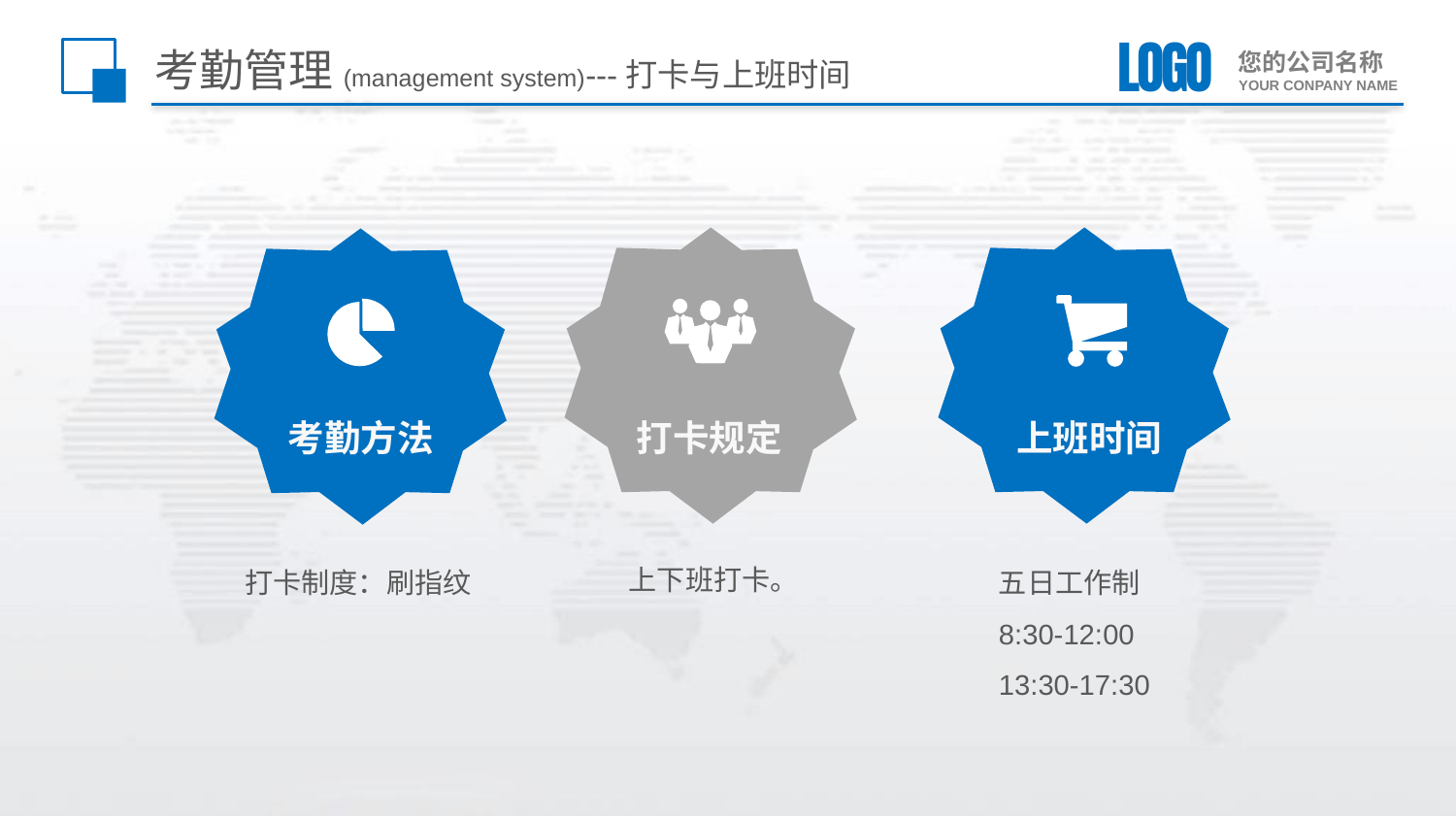

# 考勤管理(management system)---打卡与上班时间

打卡规定
上班时间
考勤方法
上下班打卡。
打卡制度：刷指纹
五日工作制
8:30-12:00
13:30-17:30